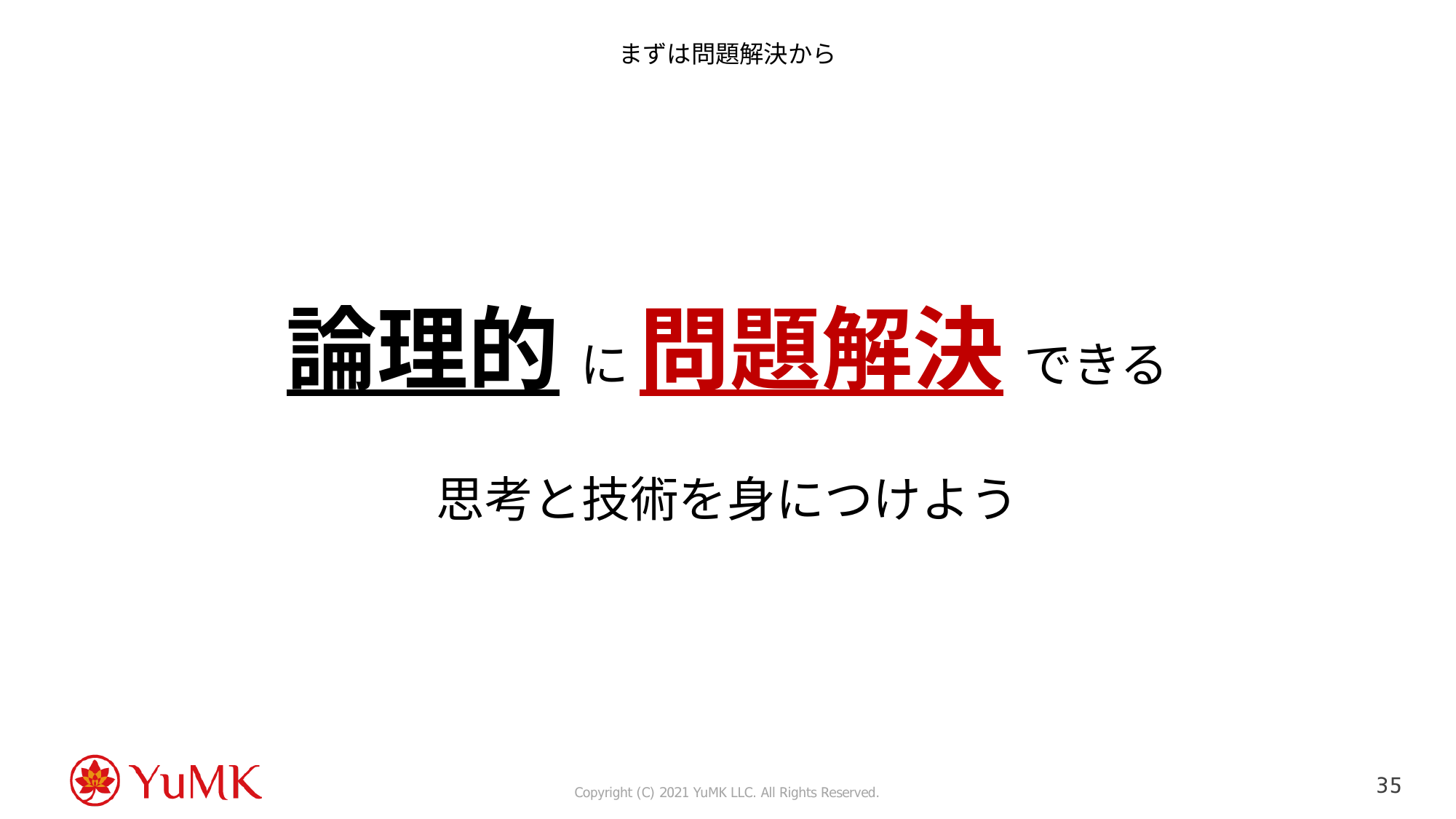

# まずは問題解決から
論理的 に 問題解決 できる
思考と技術を身につけよう
35